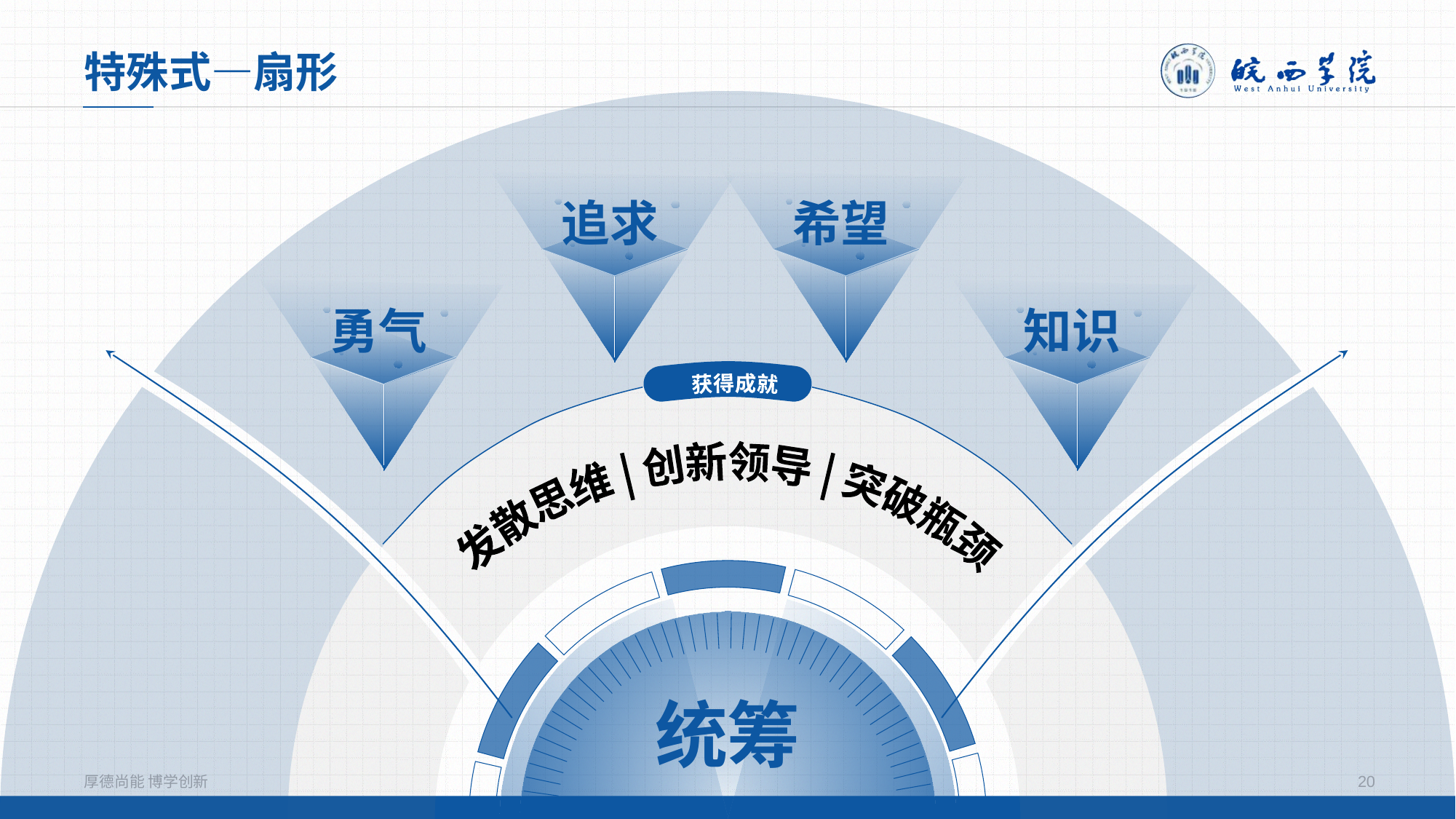

特殊式—扇形

追求

希望

勇气

知识

获得成就

发散思维 | 创新领导 | 突破瓶颈

统筹
20